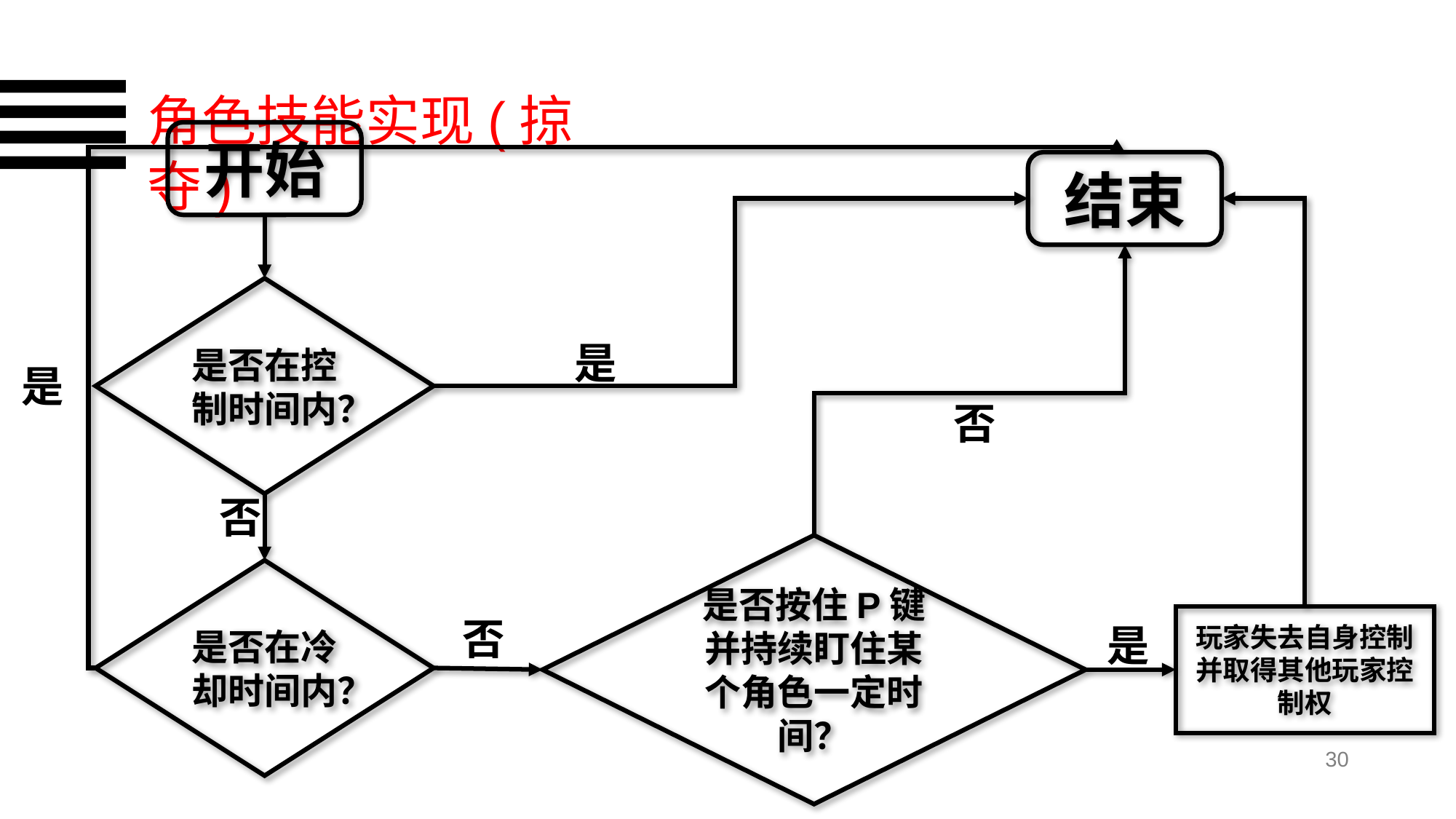

角色技能实现(掠夺)

开始
结束
是否在控制时间内？
是
是
否
否
是否按住P键并持续盯住某个角色一定时间？
是否在冷却时间内？
玩家失去自身控制并取得其他玩家控制权
否
是
30